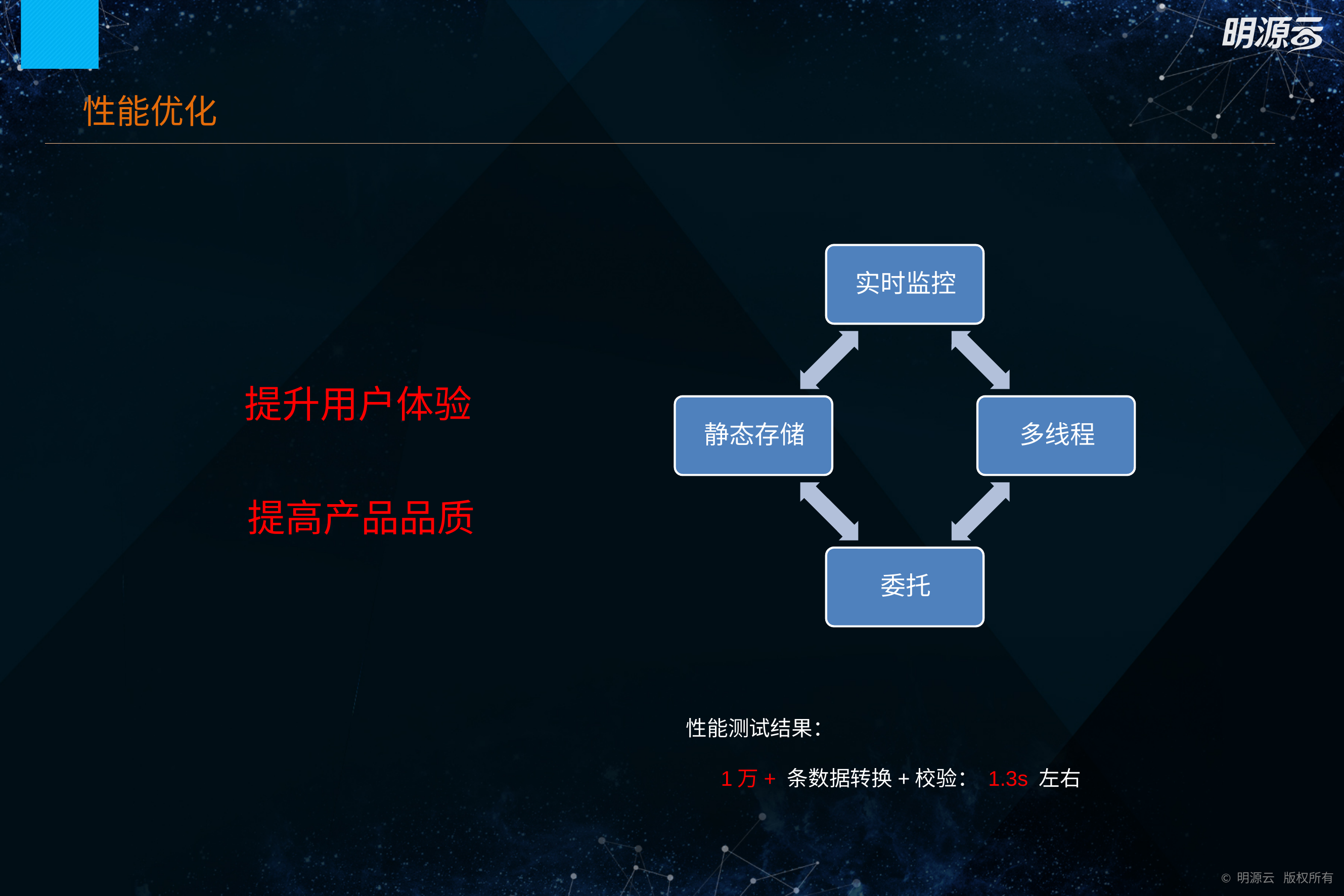

性能优化
实时监控

多线程

委托

静态存储

提升用户体验
提高产品品质
性能测试结果：

      1万+ 条数据转换+校验： 1.3s 左右